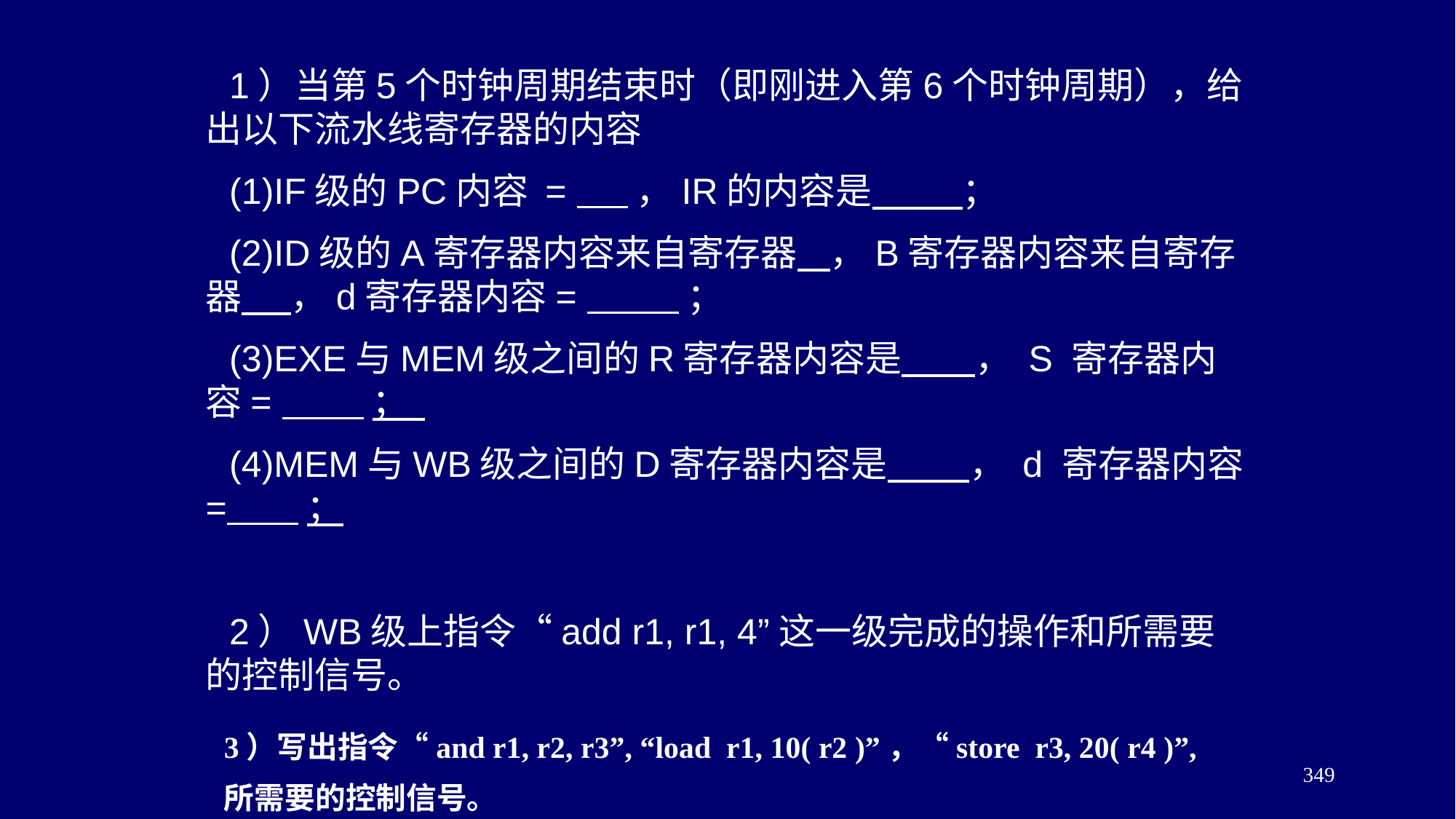

1）当第5个时钟周期结束时（即刚进入第6个时钟周期），给出以下流水线寄存器的内容
(1)IF级的PC内容 =      ，IR的内容是           ；
(2)ID级的A寄存器内容来自寄存器    ，B寄存器内容来自寄存器      ，d寄存器内容=          ；
(3)EXE与MEM级之间的R寄存器内容是         ， S 寄存器内容=         ；
(4)MEM与WB级之间的D寄存器内容是          ， d 寄存器内容=       ；

2）WB级上指令“add r1, r1, 4”这一级完成的操作和所需要的控制信号。

3）写出指令“and r1, r2, r3”, “load  r1, 10( r2 )”，“store  r3, 20( r4 )”,
所需要的控制信号。
349